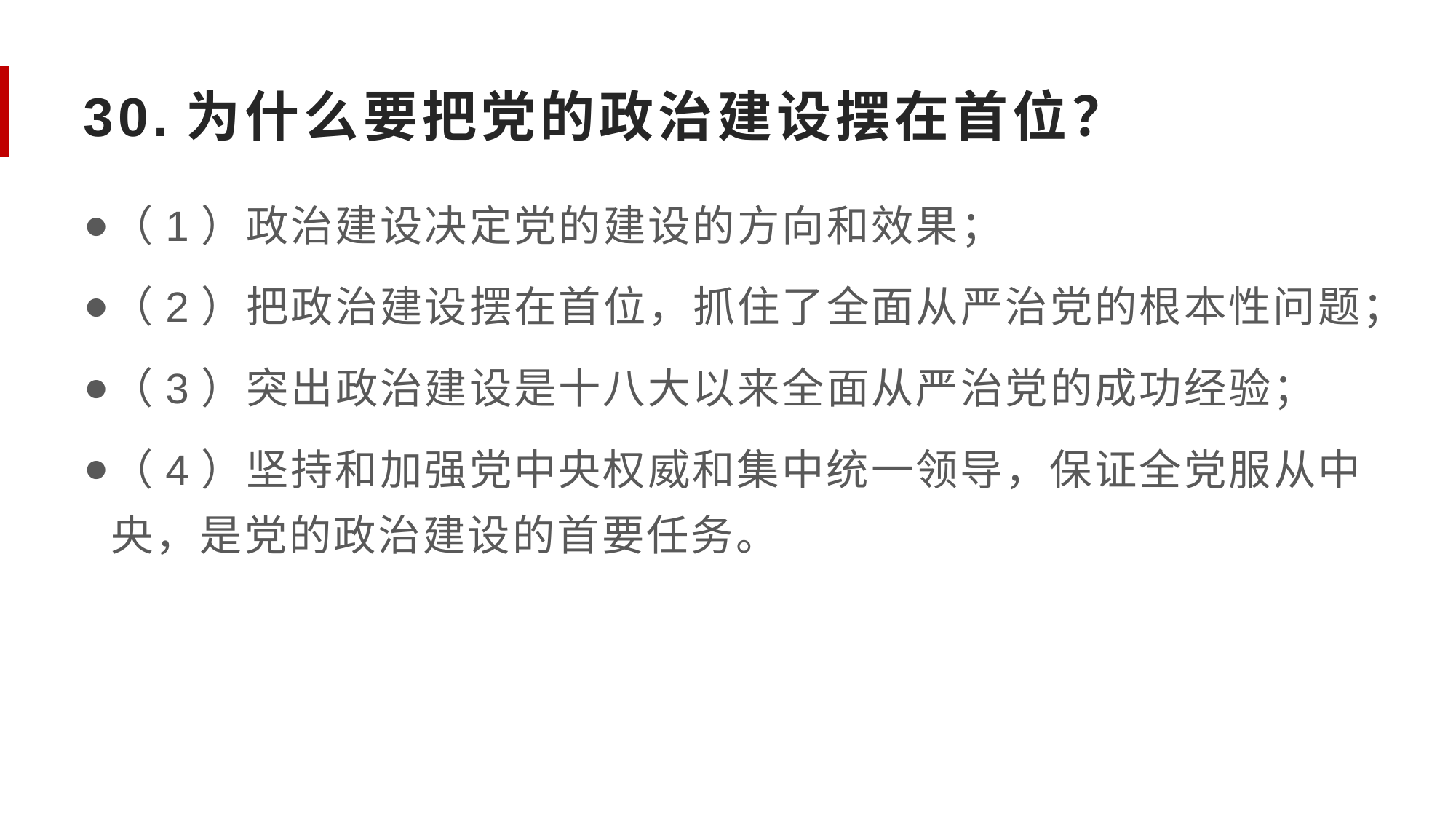

# 30.为什么要把党的政治建设摆在首位？
（1）政治建设决定党的建设的方向和效果；
（2）把政治建设摆在首位，抓住了全面从严治党的根本性问题；
（3）突出政治建设是十八大以来全面从严治党的成功经验；
（4）坚持和加强党中央权威和集中统一领导，保证全党服从中央，是党的政治建设的首要任务。